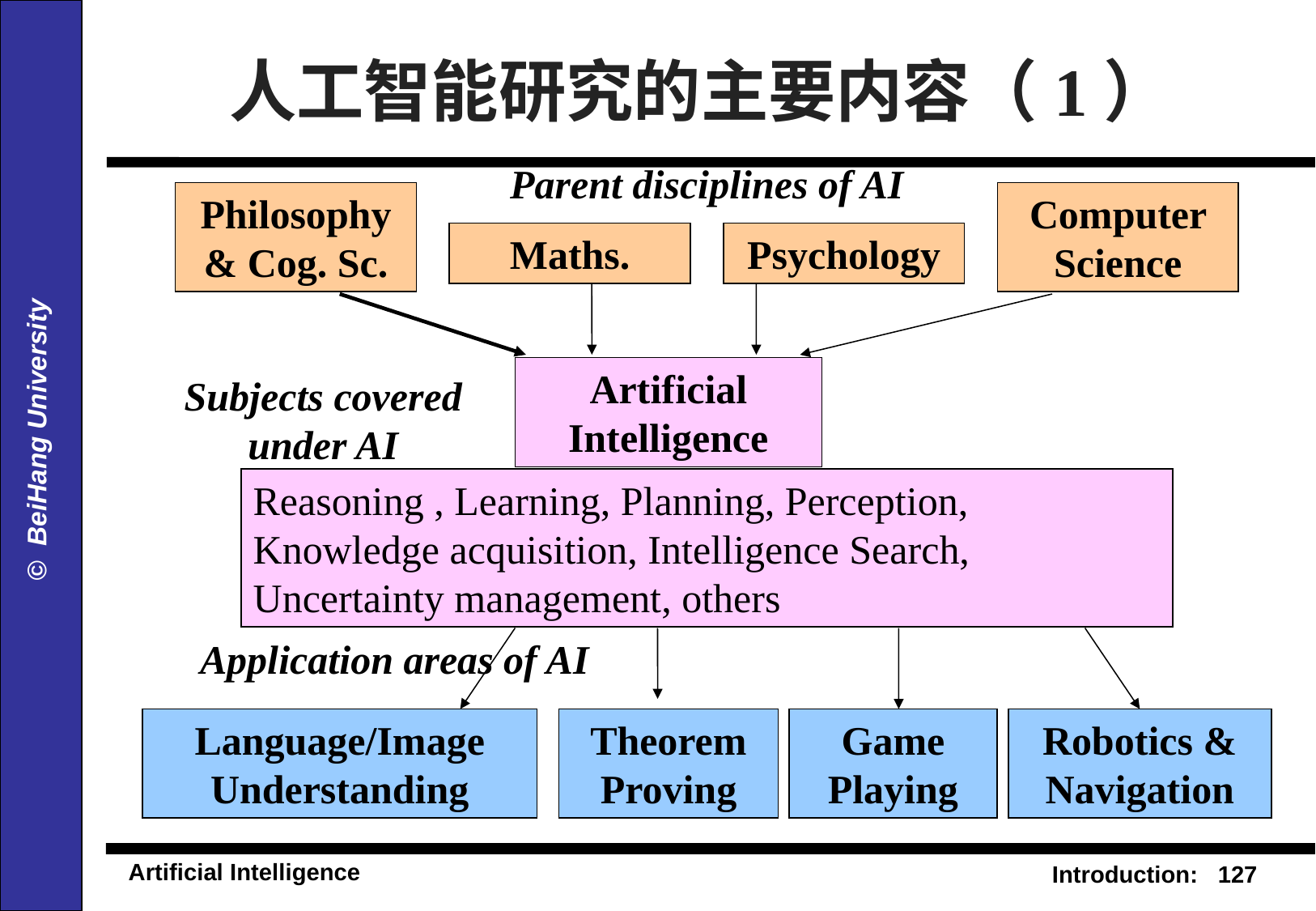

# 人工智能研究的主要内容（1）
Parent disciplines of AI
Philosophy & Cog. Sc.
Computer Science
Maths.
Psychology

Artificial Intelligence
Subjects covered under AI
Reasoning , Learning, Planning, Perception, Knowledge acquisition, Intelligence Search, Uncertainty management, others
Application areas of AI

Language/Image Understanding
Theorem Proving
Game Playing
Robotics & Navigation